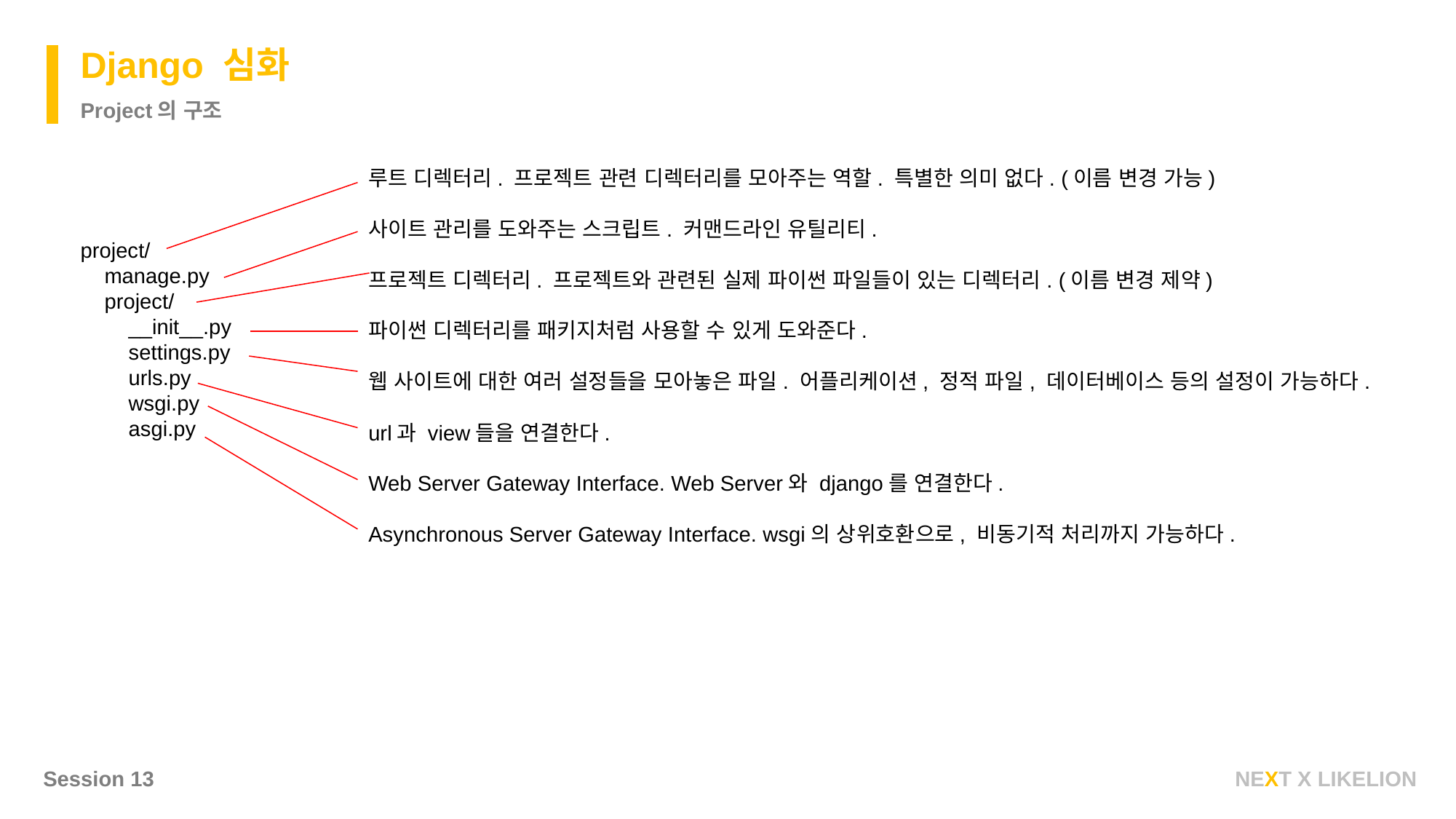

Django 심화

Project의 구조
루트 디렉터리. 프로젝트 관련 디렉터리를 모아주는 역할. 특별한 의미 없다. (이름 변경 가능)

사이트 관리를 도와주는 스크립트. 커맨드라인 유틸리티.

프로젝트 디렉터리. 프로젝트와 관련된 실제 파이썬 파일들이 있는 디렉터리. (이름 변경 제약)

파이썬 디렉터리를 패키지처럼 사용할 수 있게 도와준다.

웹 사이트에 대한 여러 설정들을 모아놓은 파일. 어플리케이션, 정적 파일, 데이터베이스 등의 설정이 가능하다.

url과 view들을 연결한다.

Web Server Gateway Interface. Web Server와 django를 연결한다.

Asynchronous Server Gateway Interface. wsgi의 상위호환으로, 비동기적 처리까지 가능하다.
project/
    manage.py
    project/
        __init__.py
        settings.py
        urls.py
        wsgi.py
        asgi.py
Session 13
NEXT X LIKELION